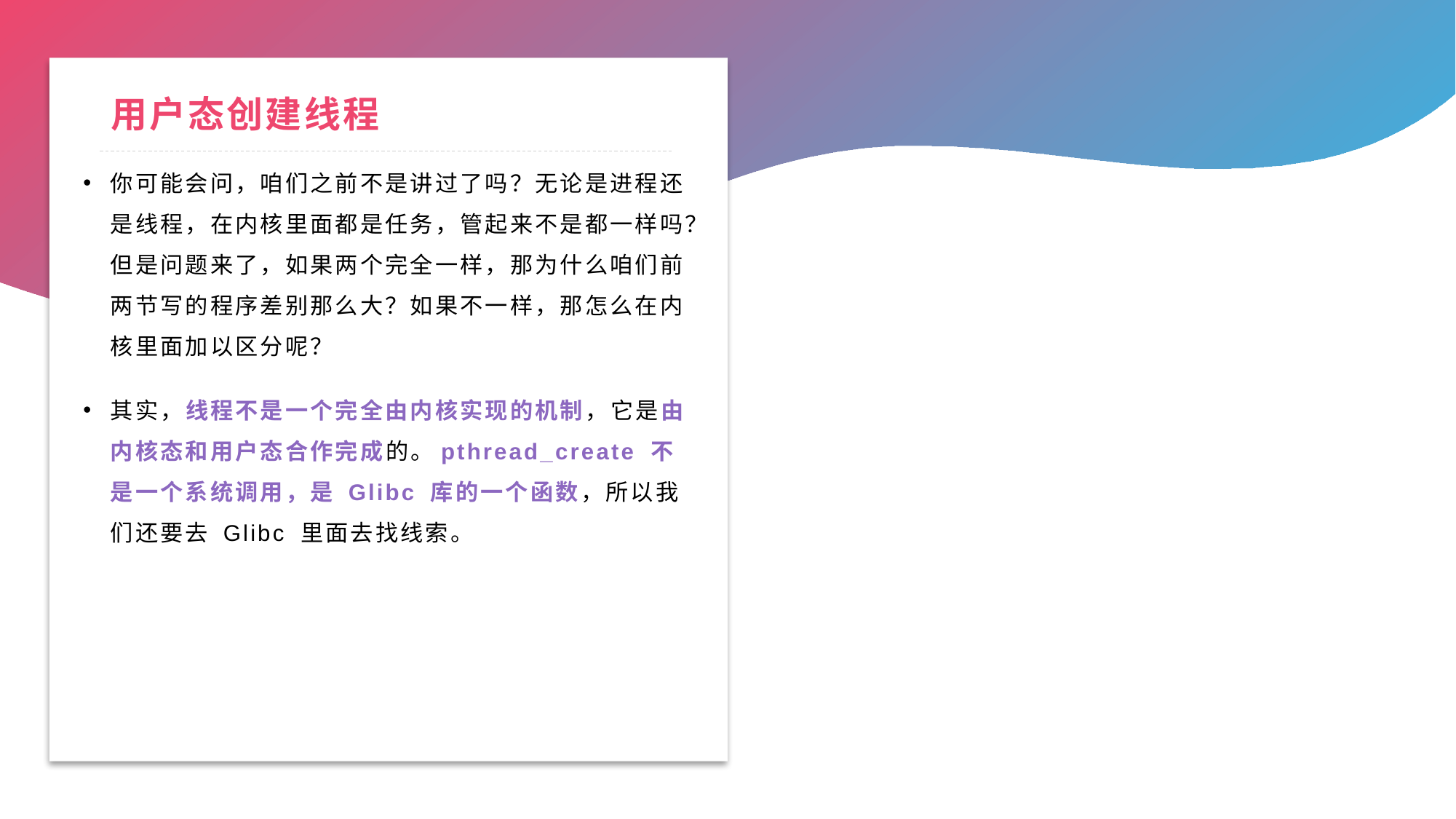

# 用户态创建线程
你可能会问，咱们之前不是讲过了吗？无论是进程还是线程，在内核里面都是任务，管起来不是都一样吗？但是问题来了，如果两个完全一样，那为什么咱们前两节写的程序差别那么大？如果不一样，那怎么在内核里面加以区分呢？
其实，线程不是一个完全由内核实现的机制，它是由内核态和用户态合作完成的。pthread_create 不是一个系统调用，是 Glibc 库的一个函数，所以我们还要去 Glibc 里面去找线索。